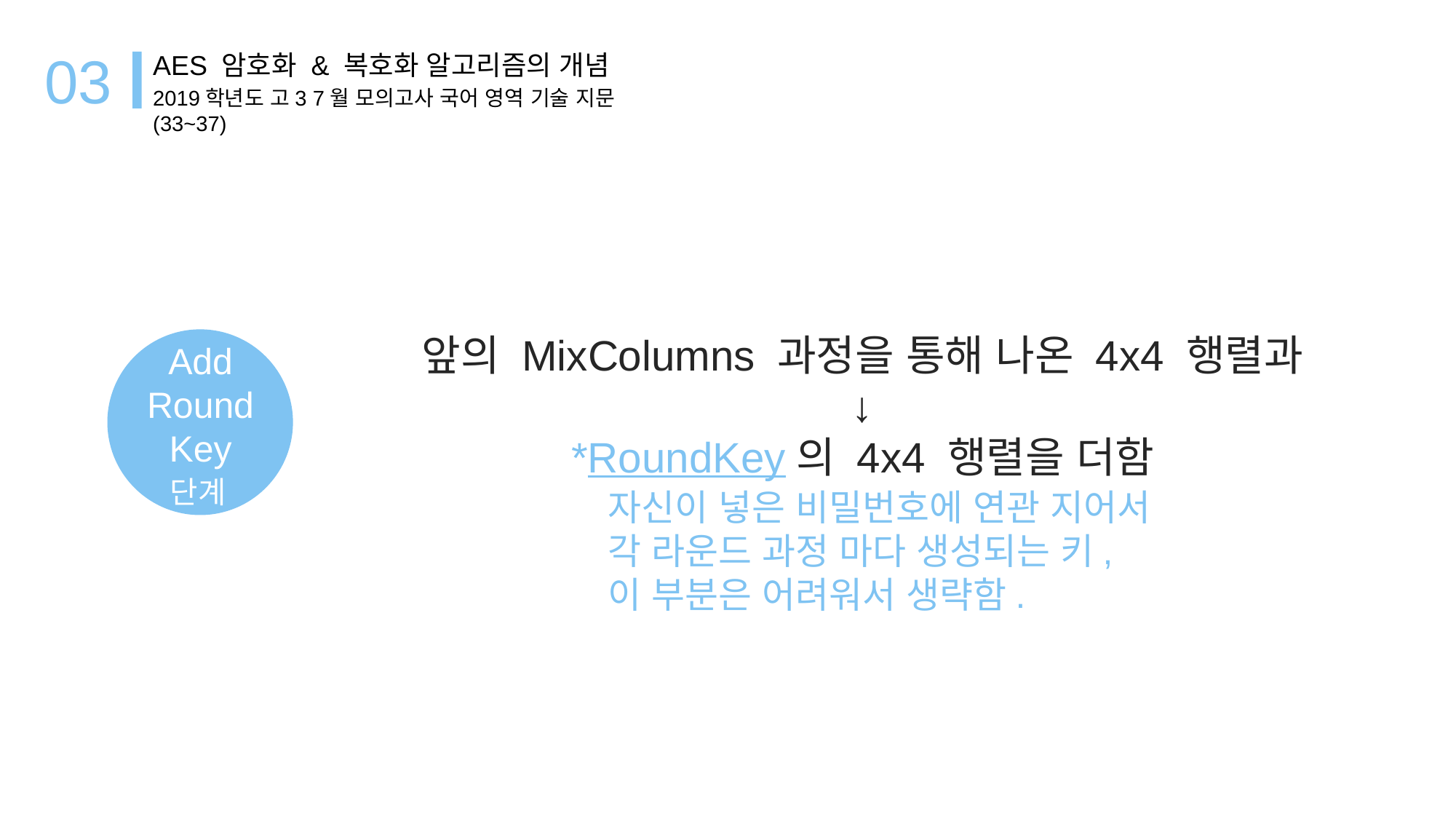

03
AES 암호화 & 복호화 알고리즘의 개념

2019학년도 고3 7월 모의고사 국어 영역 기술 지문 (33~37)
앞의 MixColumns 과정을 통해 나온 4x4 행렬과
↓
*RoundKey의 4x4 행렬을 더함

Add
Round
Key
단계
Advanced Encryption Standard
AES
자신이 넣은 비밀번호에 연관 지어서
각 라운드 과정 마다 생성되는 키,
이 부분은 어려워서 생략함.